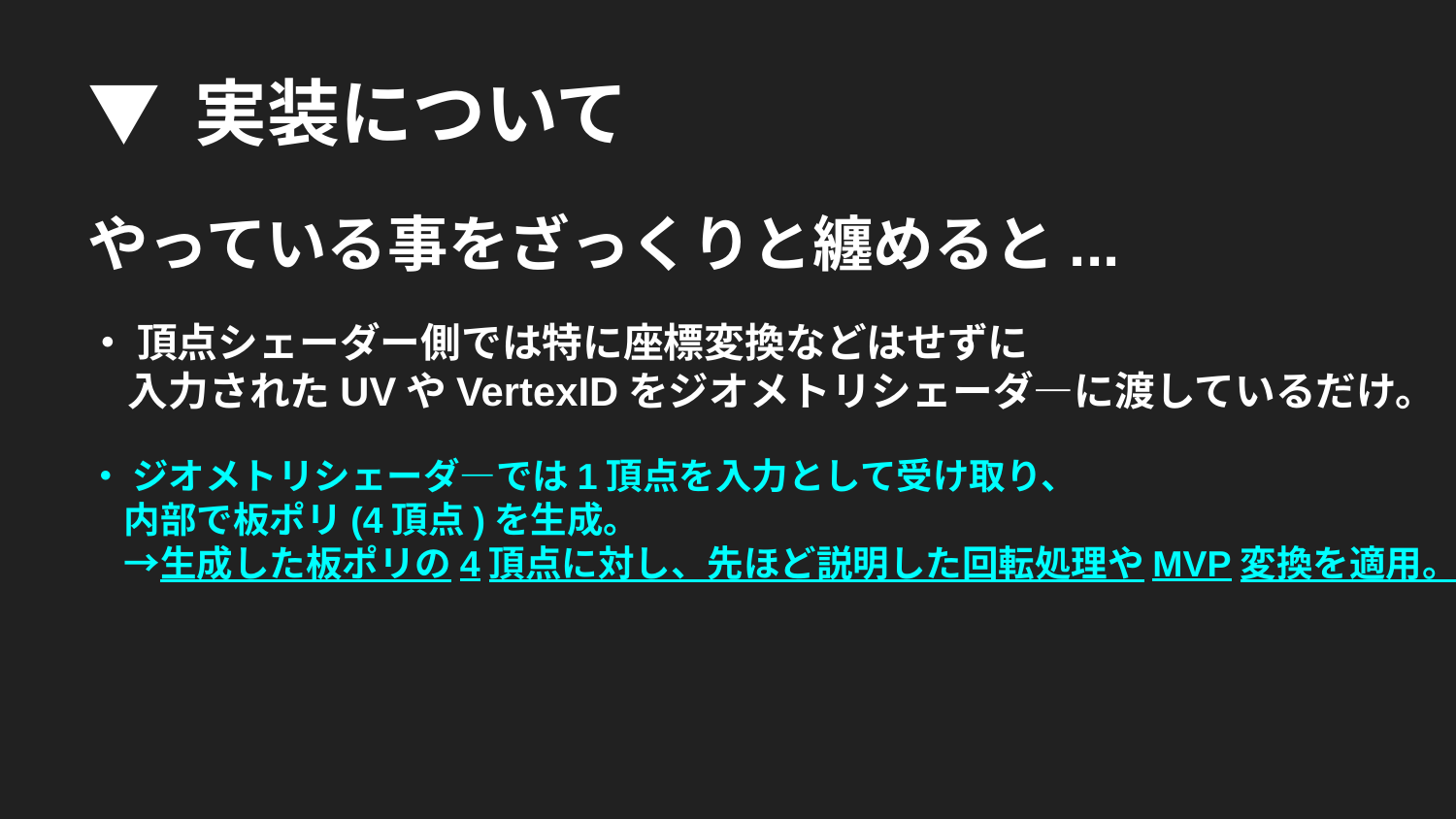

▼ 実装について
やっている事をざっくりと纏めると...

・ 頂点シェーダー側では特に座標変換などはせずに
　入力されたUVやVertexIDをジオメトリシェーダ―に渡しているだけ。

・ ジオメトリシェーダ―では1頂点を入力として受け取り、
　内部で板ポリ(4頂点)を生成。
　→生成した板ポリの4頂点に対し、先ほど説明した回転処理やMVP変換を適用。